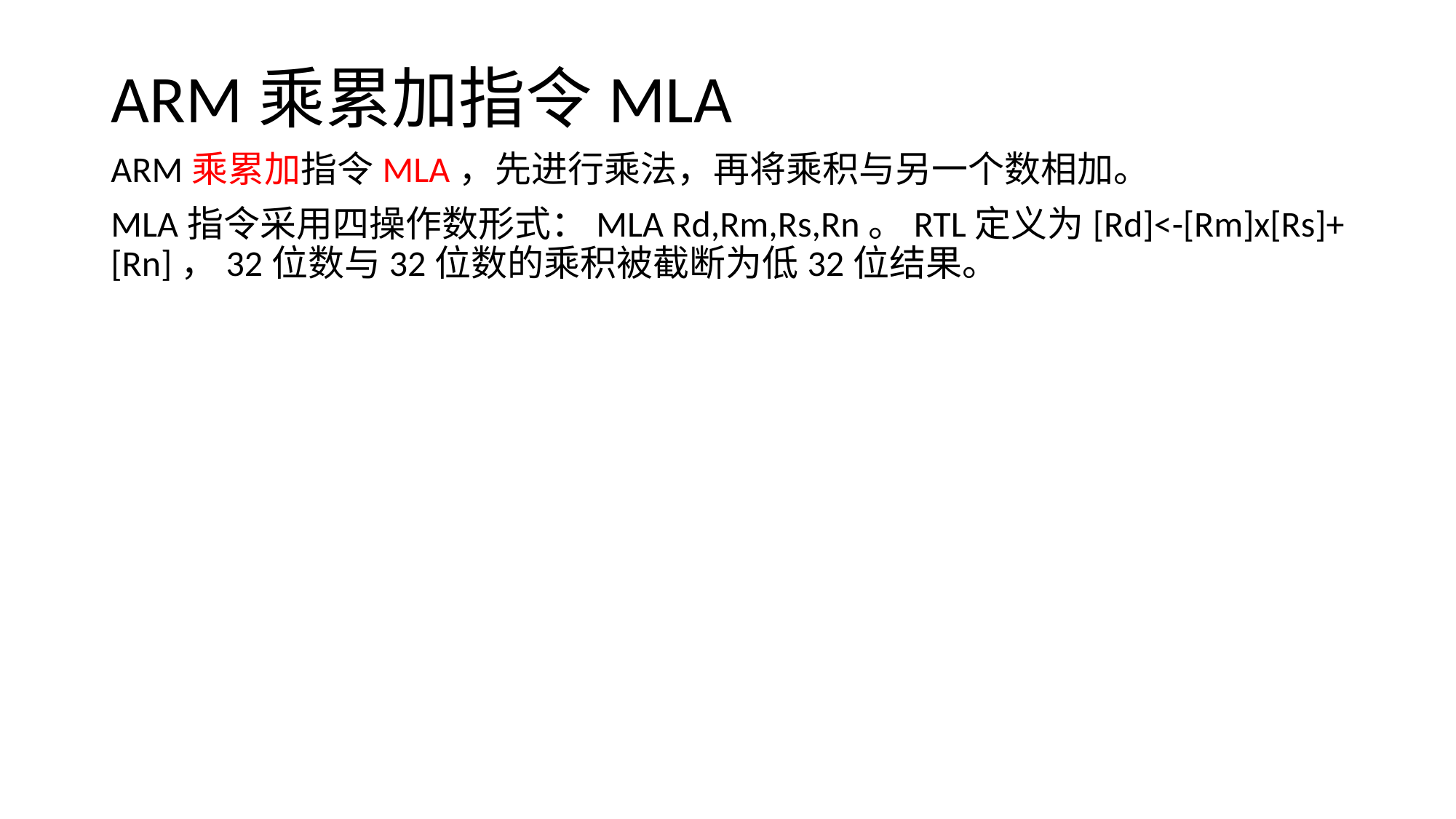

# ARM乘累加指令MLA
ARM乘累加指令MLA，先进行乘法，再将乘积与另一个数相加。
MLA指令采用四操作数形式：MLA Rd,Rm,Rs,Rn。RTL定义为[Rd]<-[Rm]x[Rs]+[Rn]，32位数与32位数的乘积被截断为低32位结果。